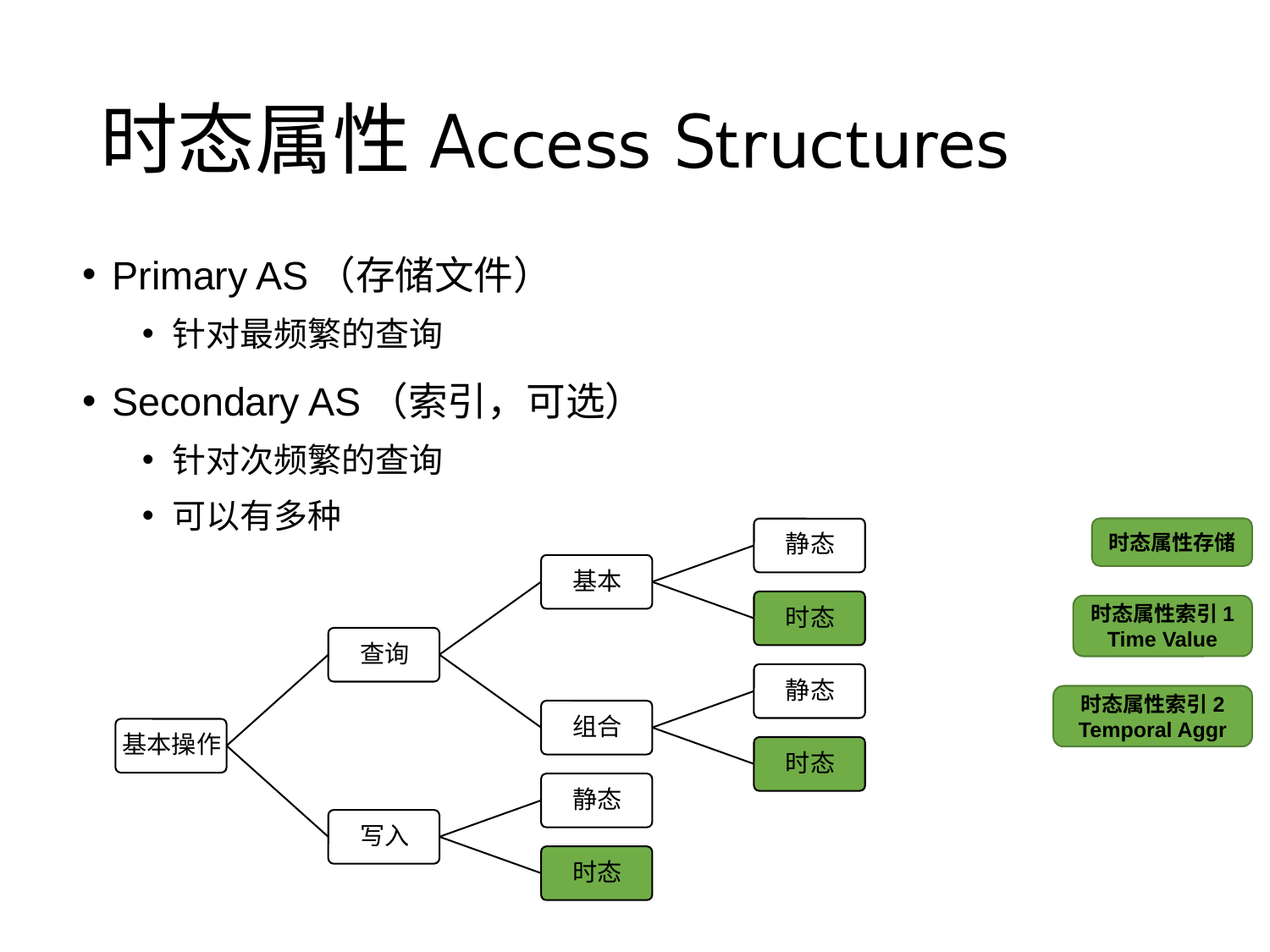

# 时态属性Access Structures
Primary AS（存储文件）
针对最频繁的查询
Secondary AS（索引，可选）
针对次频繁的查询
可以有多种
基本操作

查询

基本

静态

时态

组合

静态

时态

写入

静态

时态
时态属性存储
时态属性索引1 Time Value
时态属性索引2 Temporal Aggr